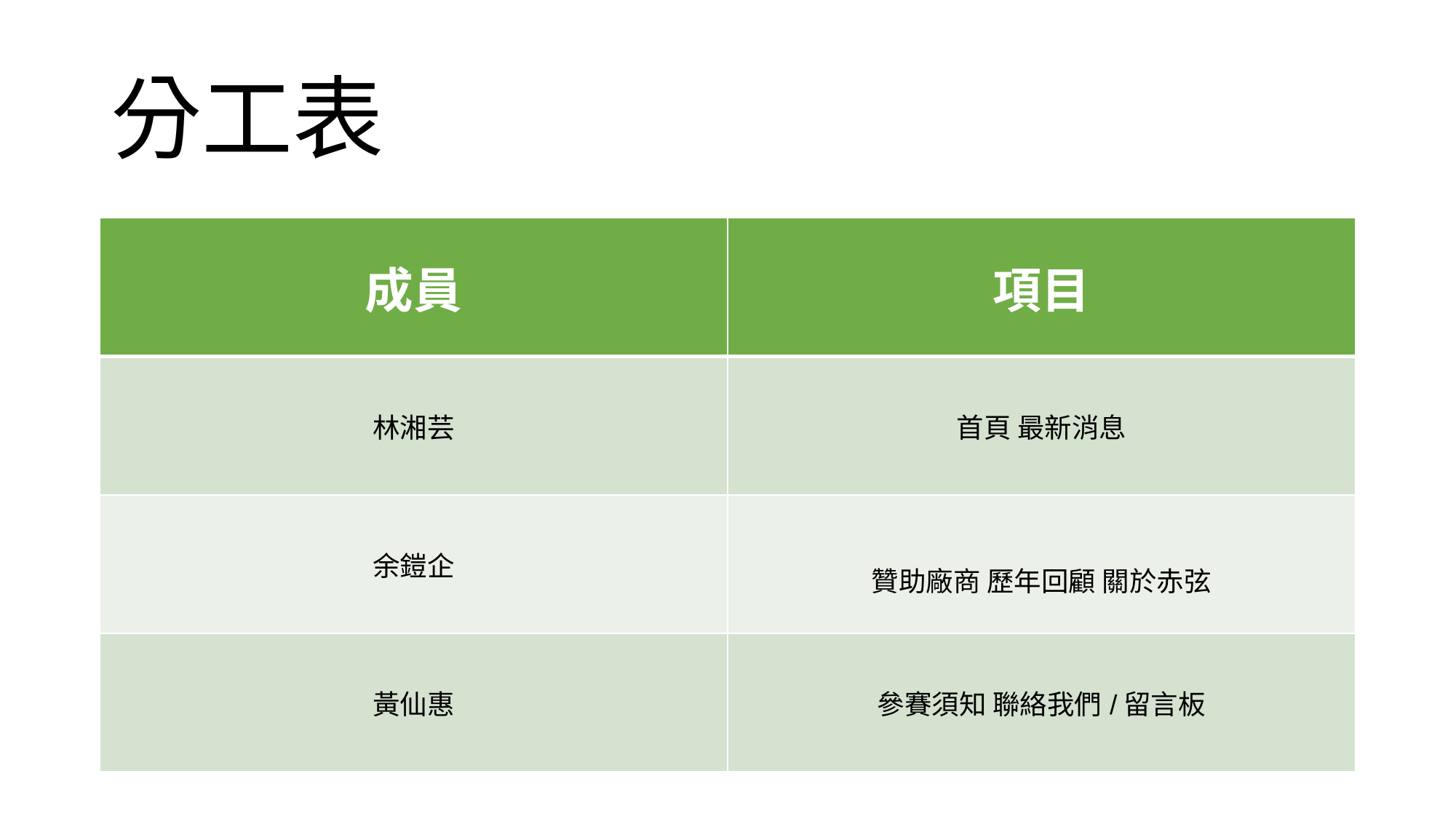

# 分工表
| 成員 | 項目 |
| --- | --- |
| 林湘芸 | 首頁 最新消息 |
| 余鎧企 | 贊助廠商 歷年回顧 關於赤弦 |
| 黃仙惠 | 參賽須知 聯絡我們/留言板 |